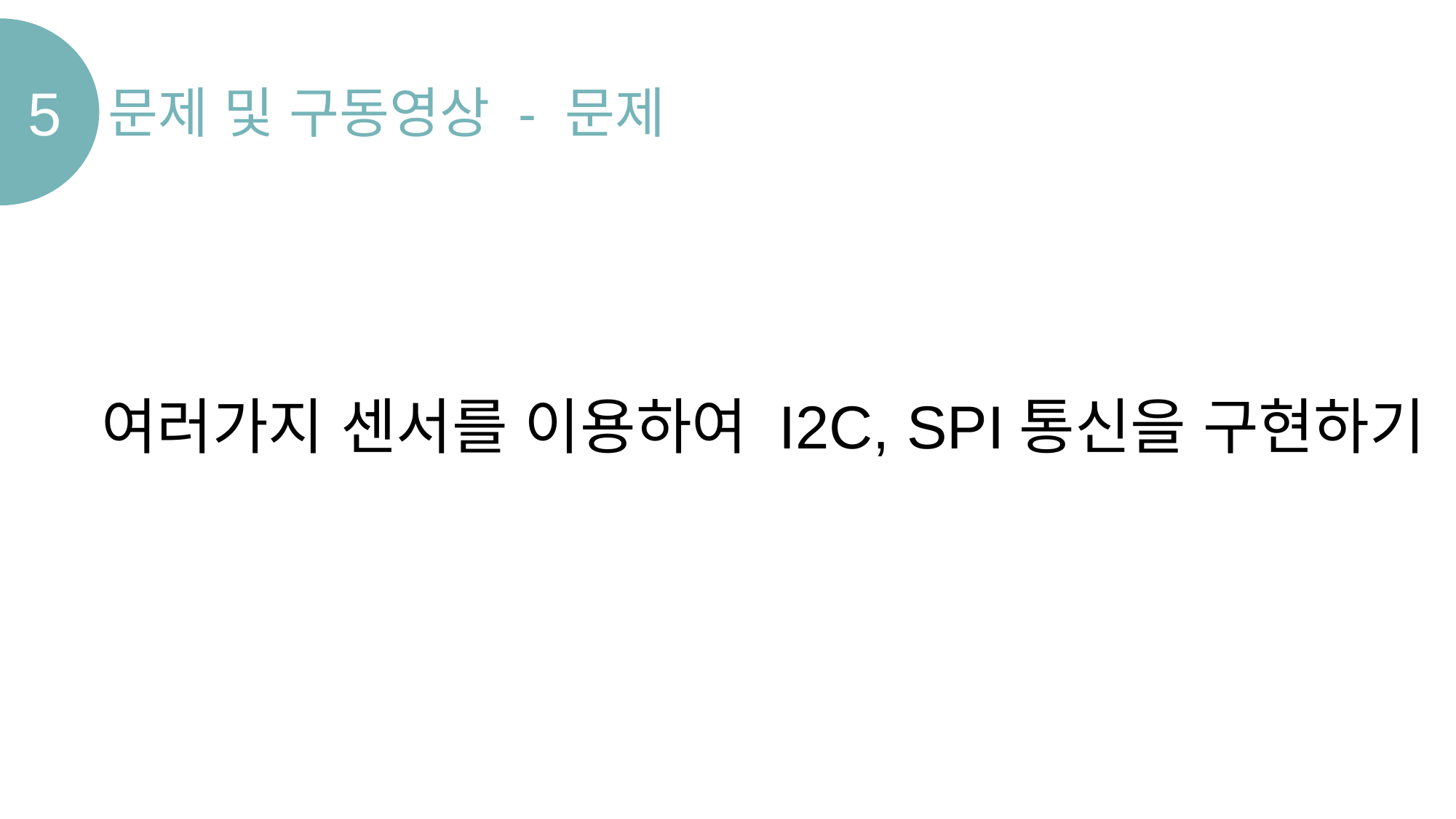

5

문제 및 구동영상 - 문제
여러가지 센서를 이용하여 I2C, SPI통신을 구현하기